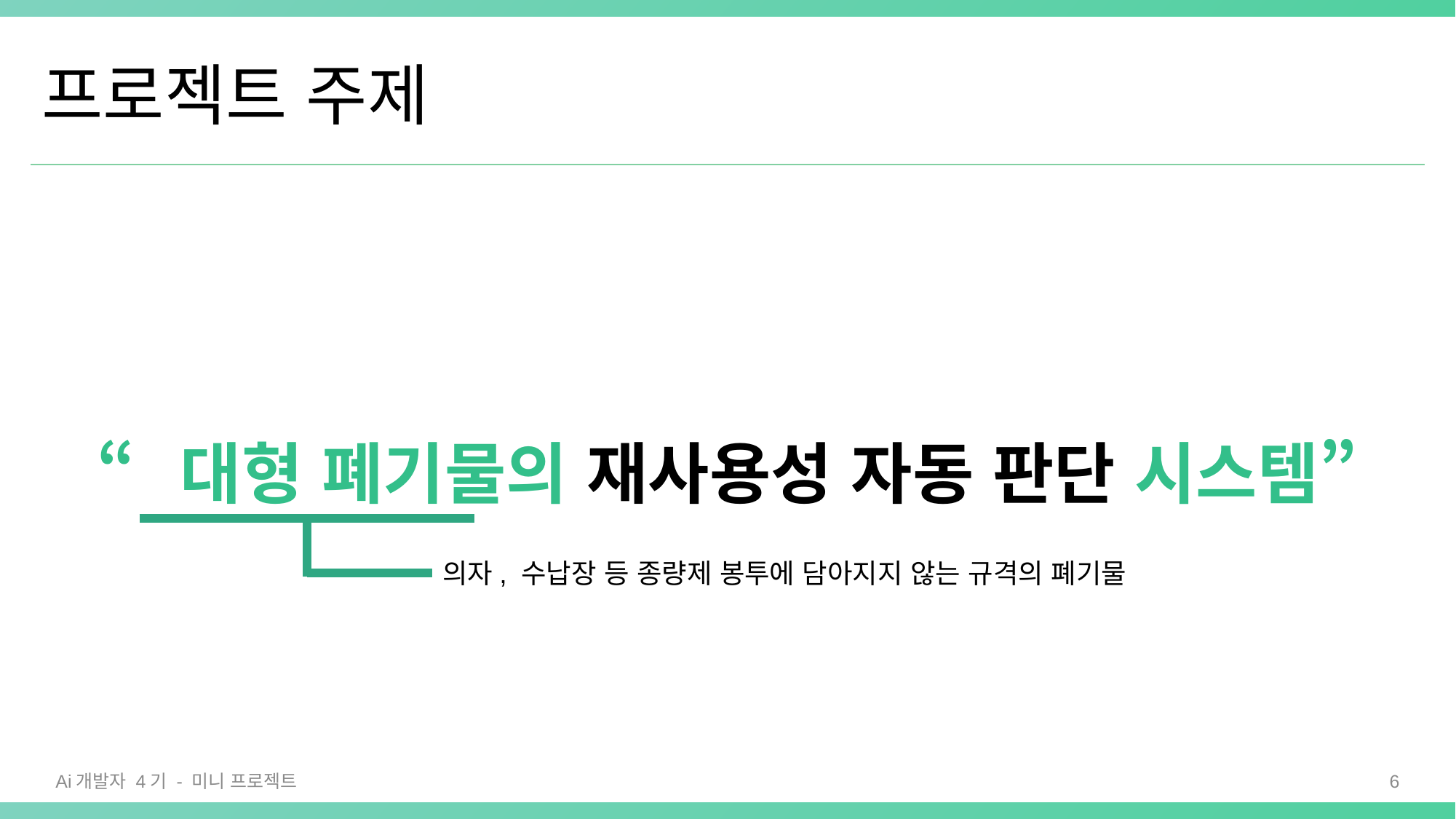

# 프로젝트 주제
“대형 폐기물의 재사용성 자동 판단 시스템”
의자, 수납장 등 종량제 봉투에 담아지지 않는 규격의 폐기물
Ai개발자 4기 - 미니 프로젝트
6